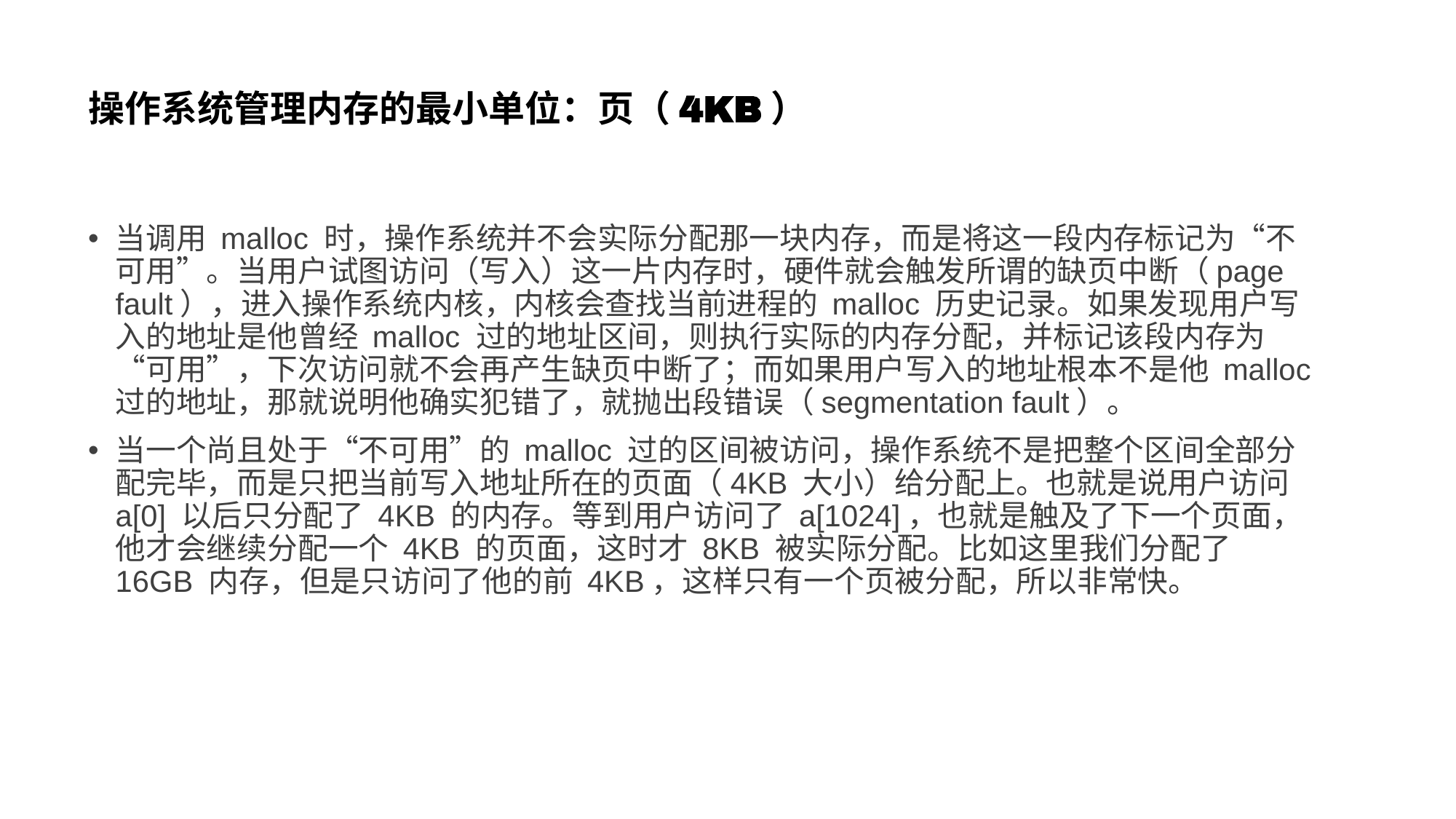

# 操作系统管理内存的最小单位：页（4KB）
当调用 malloc 时，操作系统并不会实际分配那一块内存，而是将这一段内存标记为“不可用”。当用户试图访问（写入）这一片内存时，硬件就会触发所谓的缺页中断（page fault），进入操作系统内核，内核会查找当前进程的 malloc 历史记录。如果发现用户写入的地址是他曾经 malloc 过的地址区间，则执行实际的内存分配，并标记该段内存为“可用”，下次访问就不会再产生缺页中断了；而如果用户写入的地址根本不是他 malloc 过的地址，那就说明他确实犯错了，就抛出段错误（segmentation fault）。
当一个尚且处于“不可用”的 malloc 过的区间被访问，操作系统不是把整个区间全部分配完毕，而是只把当前写入地址所在的页面（4KB 大小）给分配上。也就是说用户访问 a[0] 以后只分配了 4KB 的内存。等到用户访问了 a[1024]，也就是触及了下一个页面，他才会继续分配一个 4KB 的页面，这时才 8KB 被实际分配。比如这里我们分配了 16GB 内存，但是只访问了他的前 4KB，这样只有一个页被分配，所以非常快。